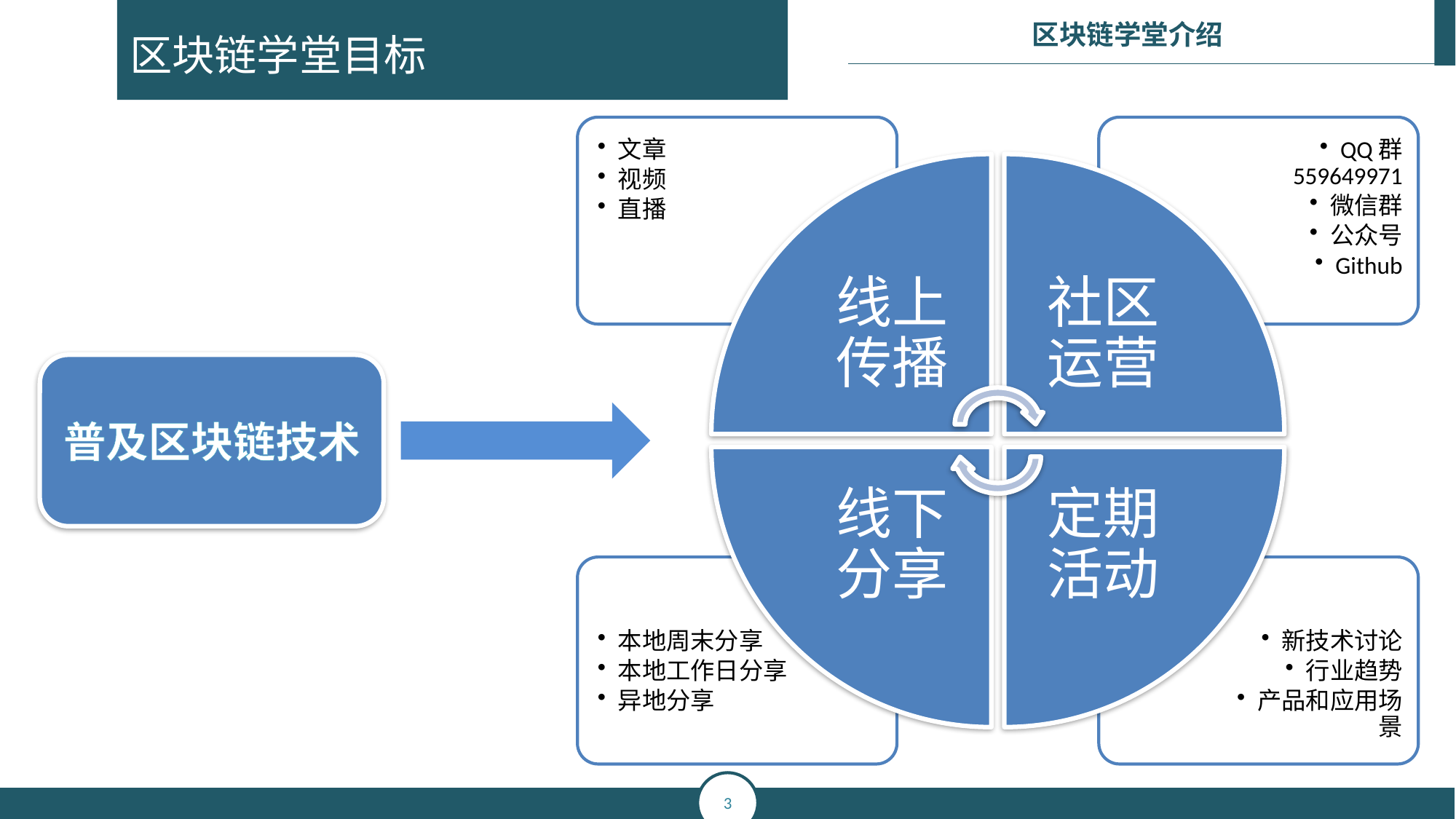

区块链学堂目标
新技术讨论
行业趋势
产品和应用场景
本地周末分享
本地工作日分享
异地分享
QQ群 559649971
微信群
公众号
Github
文章
视频
直播
线上传播
社区运营
定期活动
线下分享
普及区块链技术